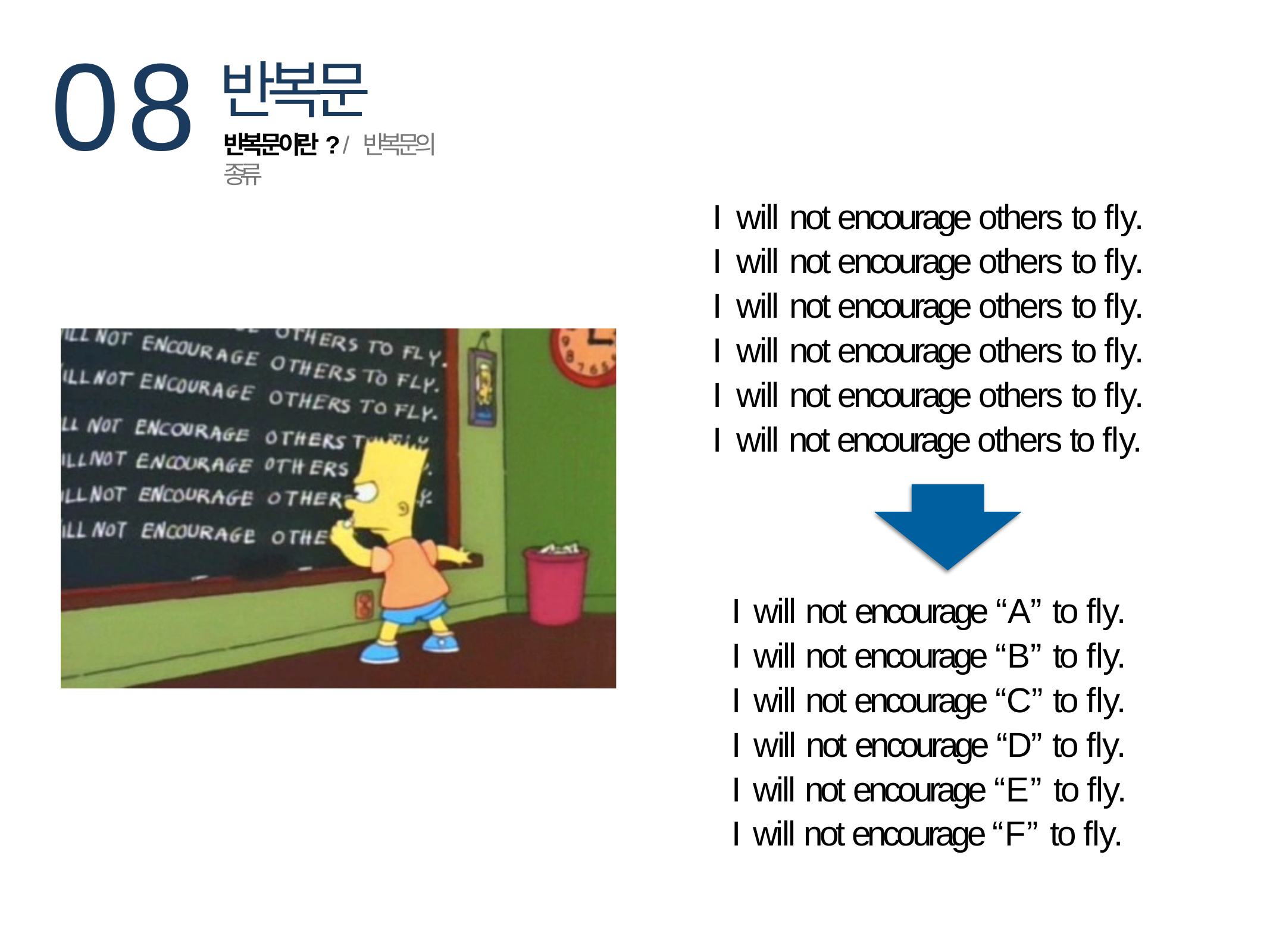

08
반복문
반복문이란? / 반복문의 종류
I will not encourage others to fly.  I will not encourage others to fly.  I will not encourage others to fly.  I will not encourage others to fly.  I will not encourage others to fly.  I will not encourage others to fly.

I will not encourage “A” to fly.  I will not encourage “B” to fly.  I will not encourage “C” to fly.  I will not encourage “D” to fly.  I will not encourage “E” to fly.  I will not encourage “F” to fly.